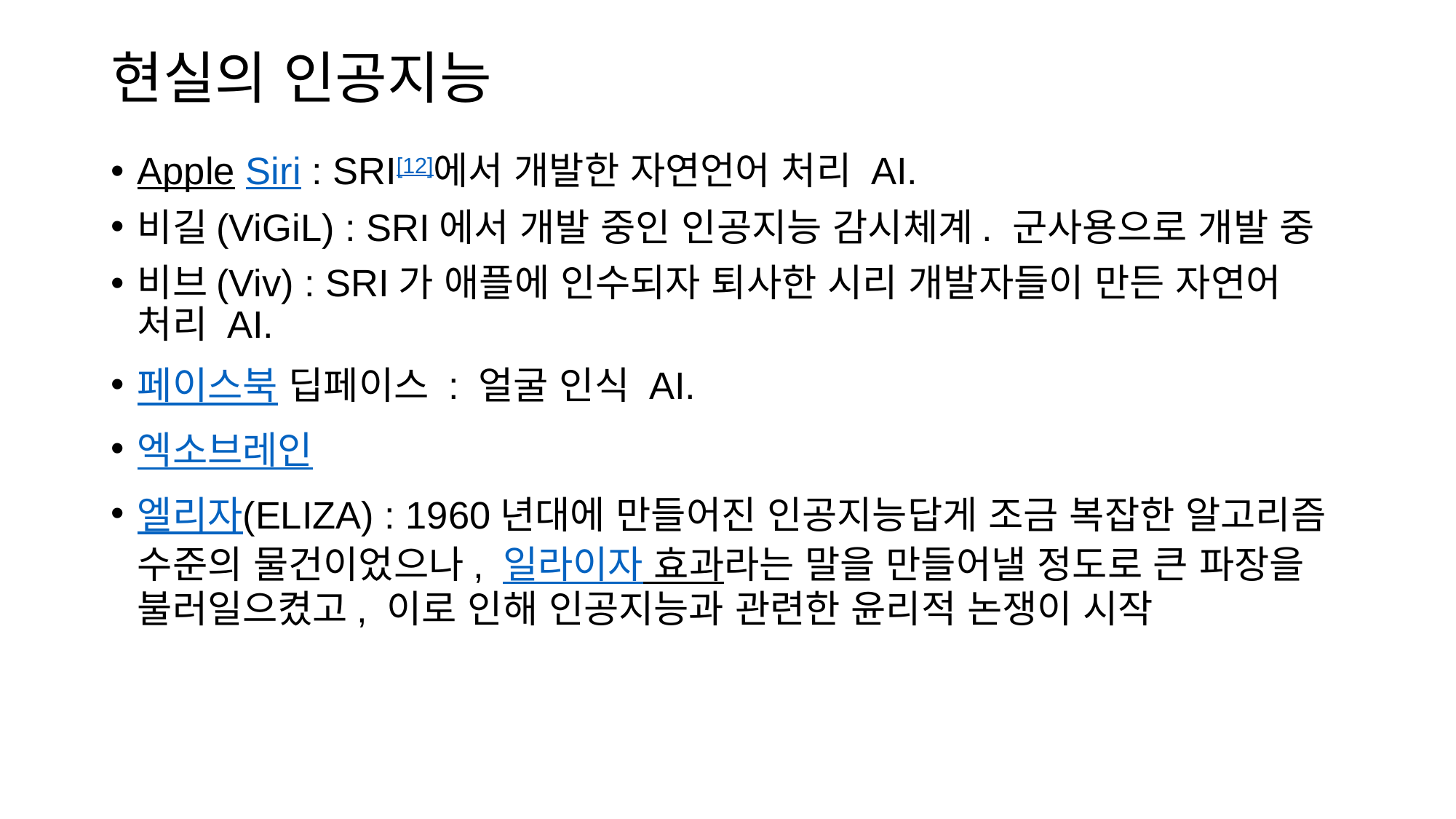

# 현실의 인공지능
Apple Siri : SRI[12]에서 개발한 자연언어 처리 AI.
비길(ViGiL) : SRI에서 개발 중인 인공지능 감시체계. 군사용으로 개발 중
비브(Viv) : SRI가 애플에 인수되자 퇴사한 시리 개발자들이 만든 자연어 처리 AI.
페이스북 딥페이스 : 얼굴 인식 AI.
엑소브레인
엘리자(ELIZA) : 1960년대에 만들어진 인공지능답게 조금 복잡한 알고리즘 수준의 물건이었으나, 일라이자 효과라는 말을 만들어낼 정도로 큰 파장을 불러일으켰고, 이로 인해 인공지능과 관련한 윤리적 논쟁이 시작